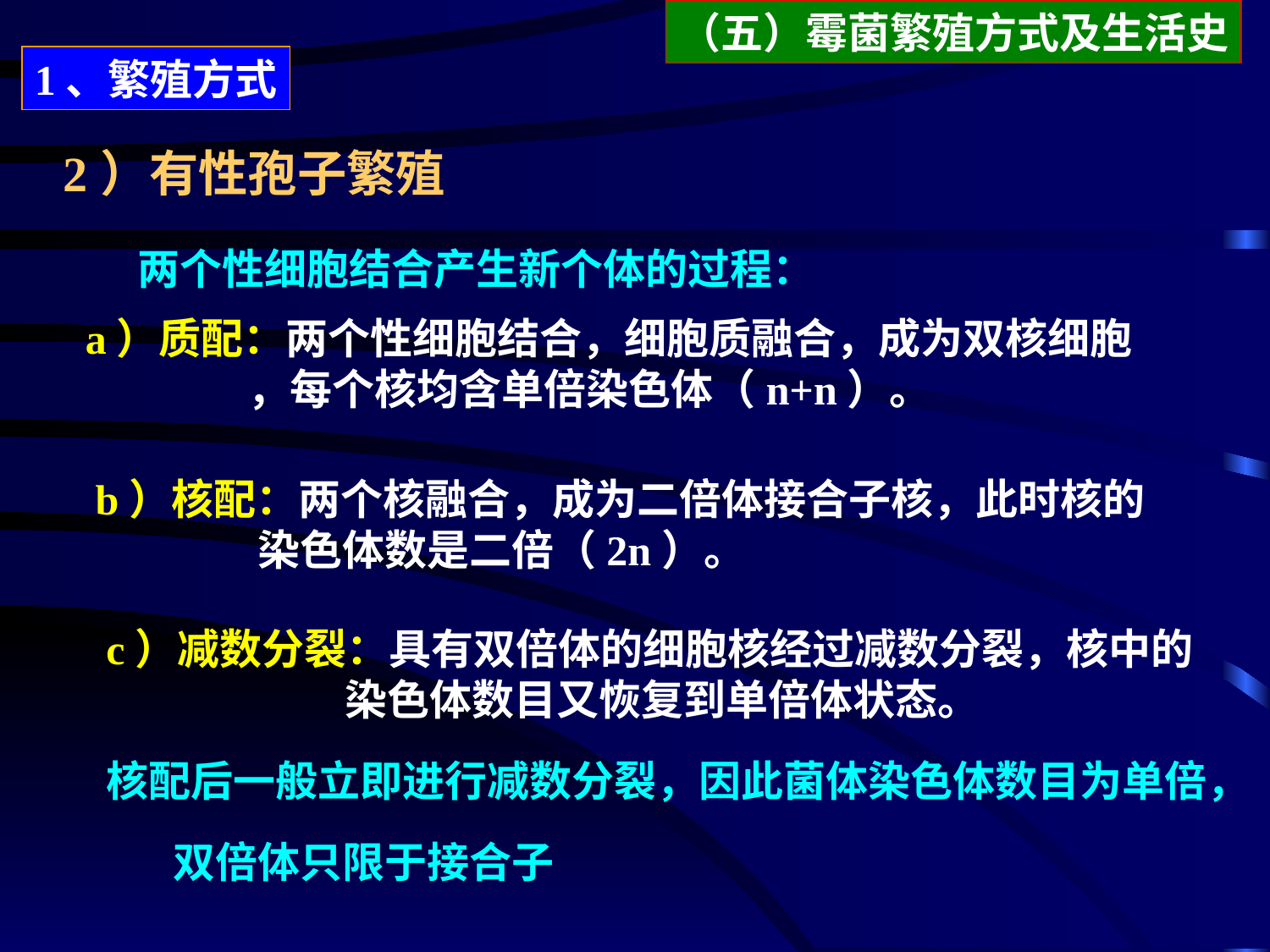

（五）霉菌繁殖方式及生活史
1、繁殖方式
2）有性孢子繁殖
两个性细胞结合产生新个体的过程：
a）质配：两个性细胞结合，细胞质融合，成为双核细胞
                ，每个核均含单倍染色体（n+n）。
b）核配：两个核融合，成为二倍体接合子核，此时核的
                染色体数是二倍（2n）。
c）减数分裂：具有双倍体的细胞核经过减数分裂，核中的
                        染色体数目又恢复到单倍体状态。
核配后一般立即进行减数分裂，因此菌体染色体数目为单倍，
      双倍体只限于接合子